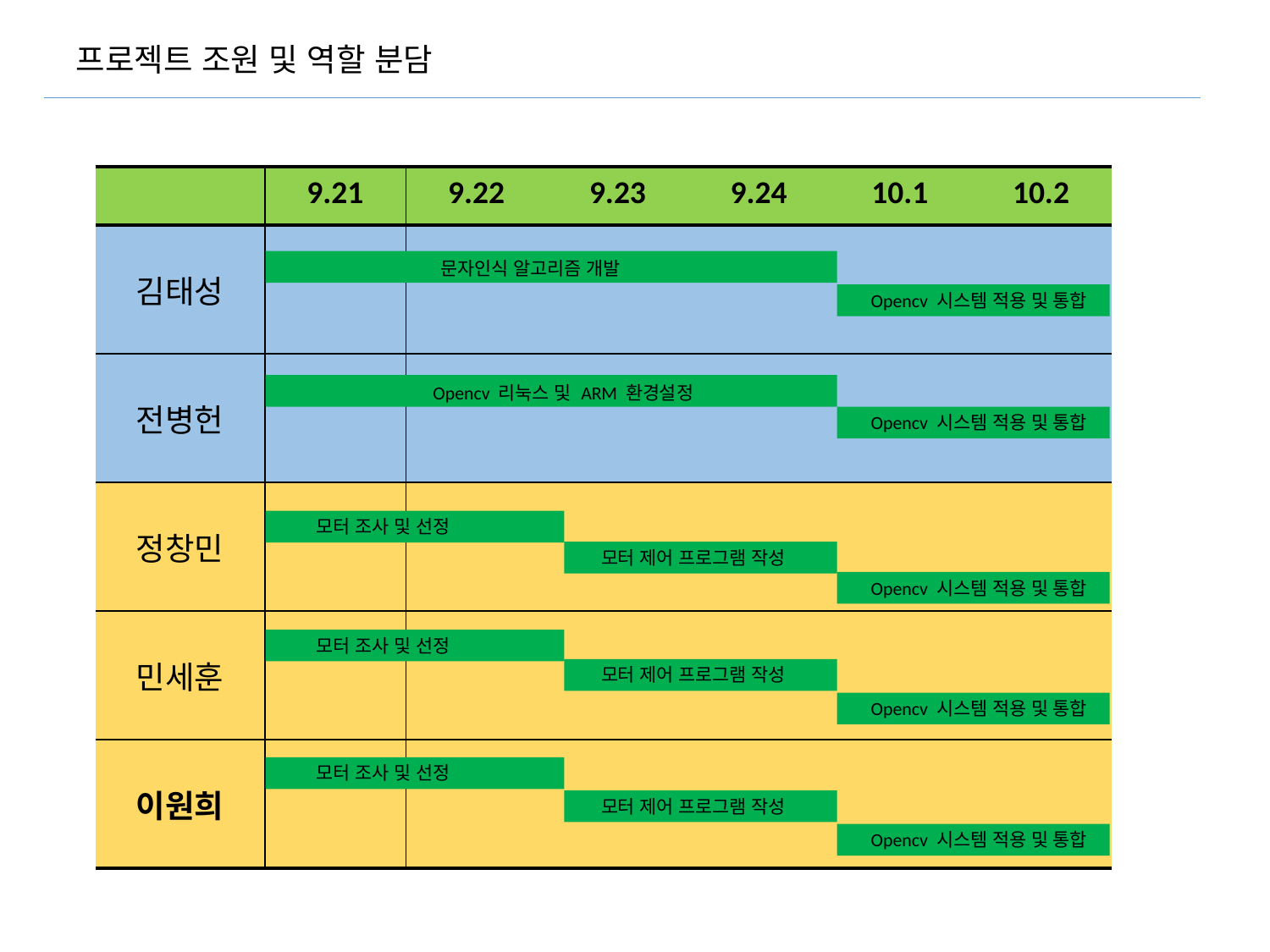

프로젝트 조원 및 역할 분담
|  | 9.21 | 9.22 | 9.23 | 9.24 | 10.1 | 10.2 |
| --- | --- | --- | --- | --- | --- | --- |
| 김태성 |  |  |  |  |  |  |
| 전병헌 |  |  |  |  |  |  |
| 정창민 |  |  |  |  |  |  |
| 민세훈 |  |  |  |  |  |  |
| 이원희 |  |  |  |  |  |  |

문자인식 알고리즘 개발
Opencv 시스템 적용 및 통합

Opencv 리눅스 및 ARM 환경설정
Opencv 시스템 적용 및 통합

모터 조사 및 선정

모터 제어 프로그램 작성

Opencv 시스템 적용 및 통합

모터 조사 및 선정

모터 제어 프로그램 작성

Opencv 시스템 적용 및 통합

모터 조사 및 선정

모터 제어 프로그램 작성

Opencv 시스템 적용 및 통합